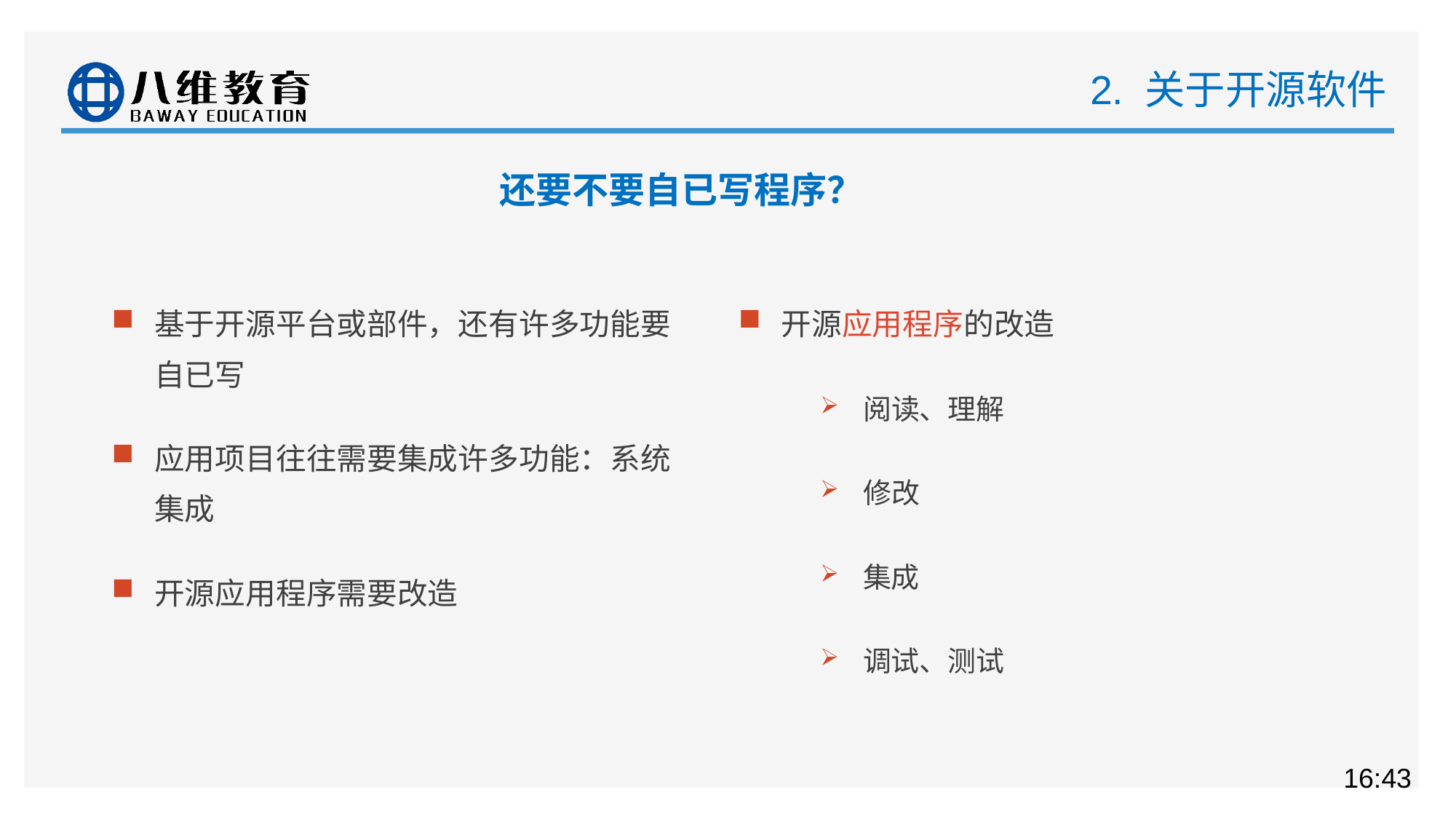

# 2. 关于开源软件
还要不要自已写程序？
基于开源平台或部件，还有许多功能要自已写
应用项目往往需要集成许多功能：系统集成
开源应用程序需要改造

开源应用程序的改造
阅读、理解
修改
集成
调试、测试